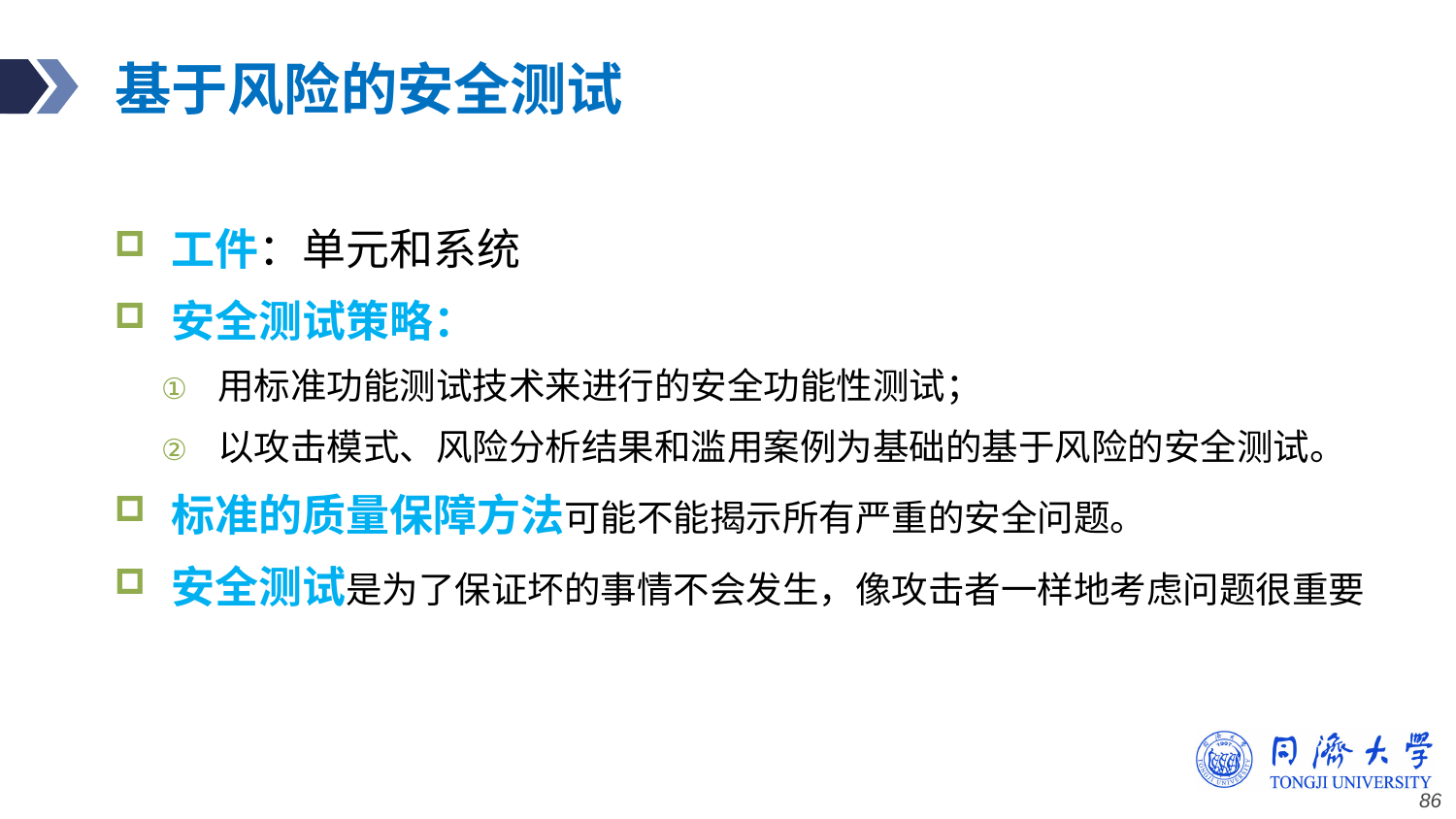

# 基于风险的安全测试
工件：单元和系统
安全测试策略：
用标准功能测试技术来进行的安全功能性测试；
以攻击模式、风险分析结果和滥用案例为基础的基于风险的安全测试。
标准的质量保障方法可能不能揭示所有严重的安全问题。
安全测试是为了保证坏的事情不会发生，像攻击者一样地考虑问题很重要
86